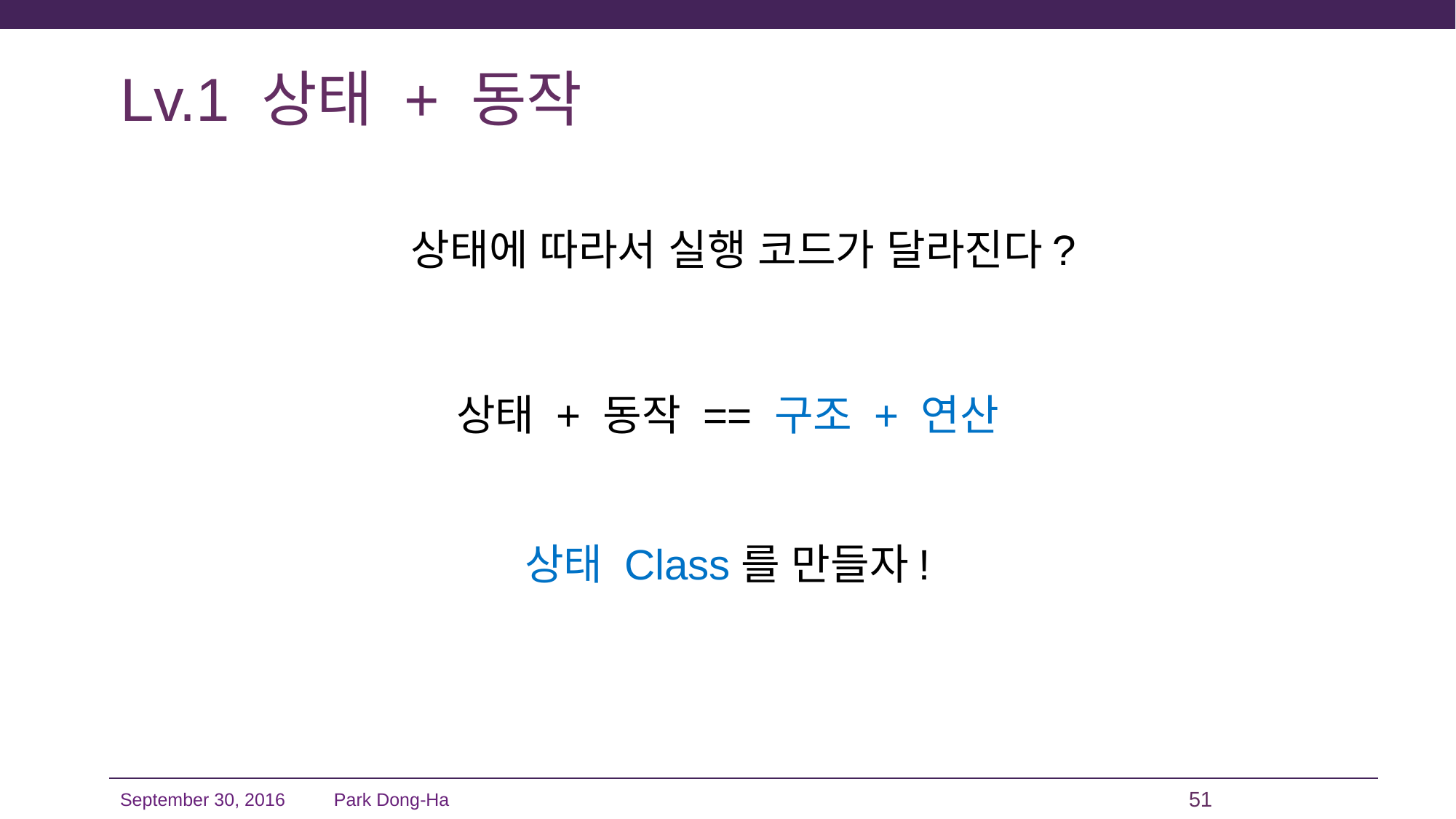

# Lv.1 상태 + 동작
상태에 따라서 실행 코드가 달라진다?
상태 + 동작 == 구조 + 연산
상태 Class를 만들자!
Park Dong-Ha
51